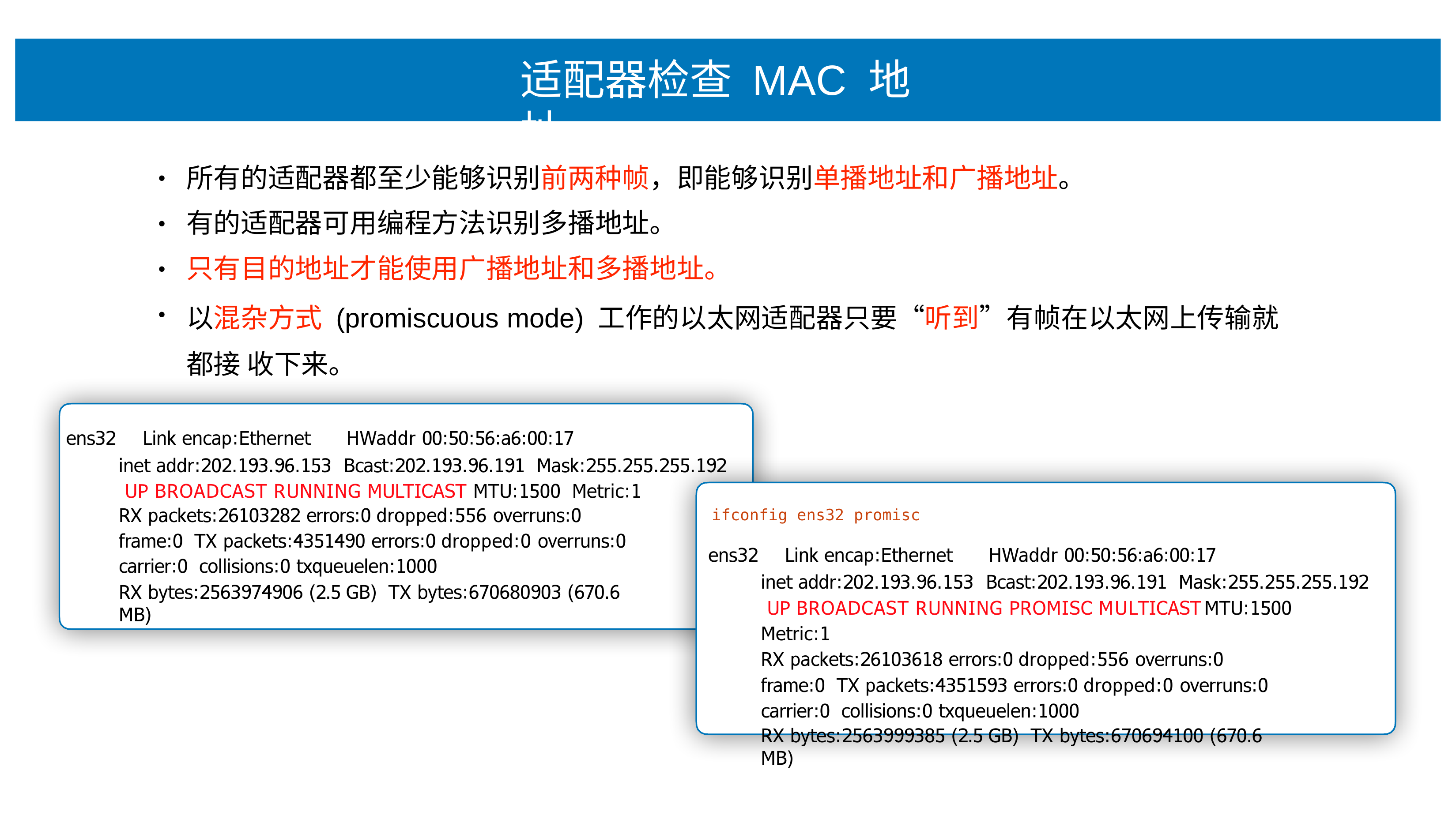

# 适配器检查 MAC 地址
所有的适配器都⾄少能够识别前两种帧，即能够识别单播地址和⼴播地址。 有的适配器可⽤编程⽅法识别多播地址。
只有⽬的地址才能使⽤⼴播地址和多播地址。
以混杂⽅式 (promiscuous mode) ⼯作的以太⽹适配器只要“听到”有帧在以太⽹上传输就都接 收下来。
•
•
•
•

Link encap:Ethernet	HWaddr 00:50:56:a6:00:17
inet addr:202.193.96.153	Bcast:202.193.96.191	Mask:255.255.255.192  UP BROADCAST RUNNING MULTICAST	MTU:1500	Metric:1
ens32

RX packets:26103282 errors:0 dropped:556 overruns:0 frame:0  TX packets:4351490 errors:0 dropped:0 overruns:0 carrier:0  collisions:0 txqueuelen:1000
RX bytes:2563974906 (2.5 GB)	TX bytes:670680903 (670.6 MB)
ifconfig ens32 promisc
Link encap:Ethernet	HWaddr 00:50:56:a6:00:17
inet addr:202.193.96.153	Bcast:202.193.96.191	Mask:255.255.255.192  UP BROADCAST RUNNING PROMISC MULTICAST	MTU:1500	Metric:1
RX packets:26103618 errors:0 dropped:556 overruns:0 frame:0  TX packets:4351593 errors:0 dropped:0 overruns:0 carrier:0  collisions:0 txqueuelen:1000
RX bytes:2563999385 (2.5 GB)	TX bytes:670694100 (670.6 MB)
ens32